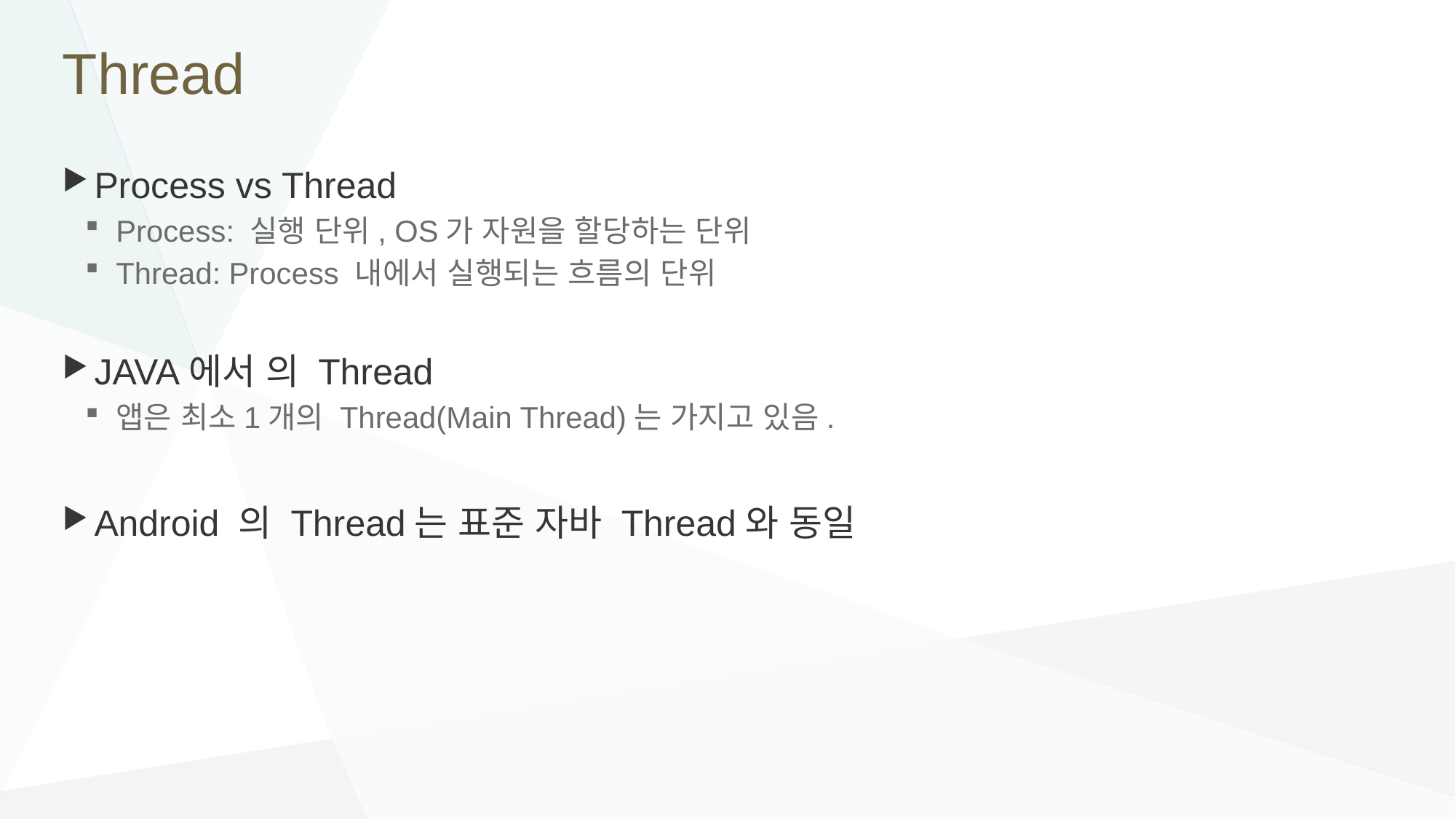

# Thread
Process vs Thread
Process: 실행 단위, OS가 자원을 할당하는 단위
Thread: Process 내에서 실행되는 흐름의 단위

JAVA에서 의 Thread
앱은 최소1개의 Thread(Main Thread)는 가지고 있음.

Android 의 Thread는 표준 자바 Thread와 동일